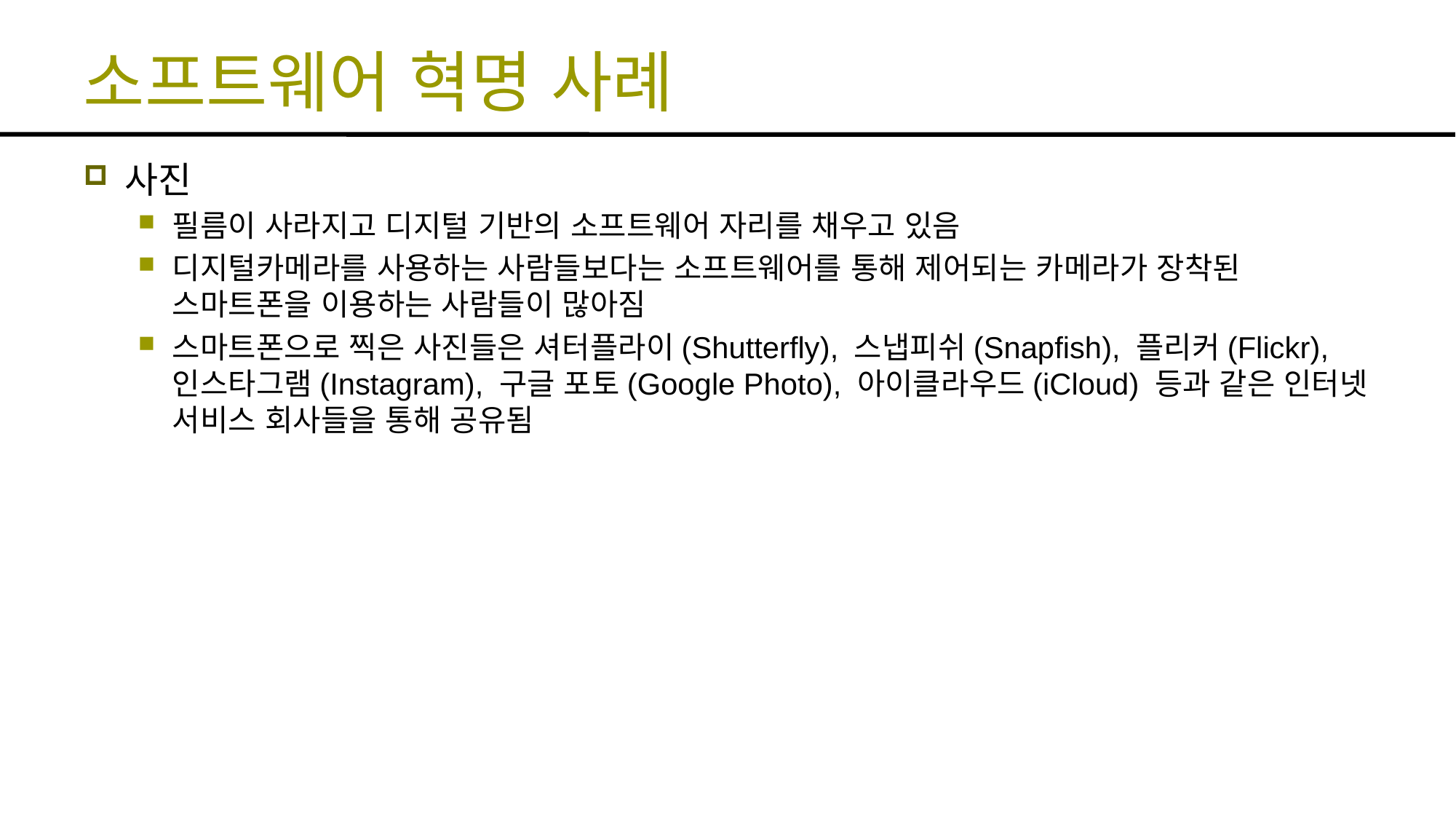

# 소프트웨어 혁명 사례
사진
필름이 사라지고 디지털 기반의 소프트웨어 자리를 채우고 있음
디지털카메라를 사용하는 사람들보다는 소프트웨어를 통해 제어되는 카메라가 장착된 스마트폰을 이용하는 사람들이 많아짐
스마트폰으로 찍은 사진들은 셔터플라이(Shutterfly), 스냅피쉬(Snapfish), 플리커(Flickr), 인스타그램(Instagram), 구글 포토(Google Photo), 아이클라우드(iCloud) 등과 같은 인터넷 서비스 회사들을 통해 공유됨